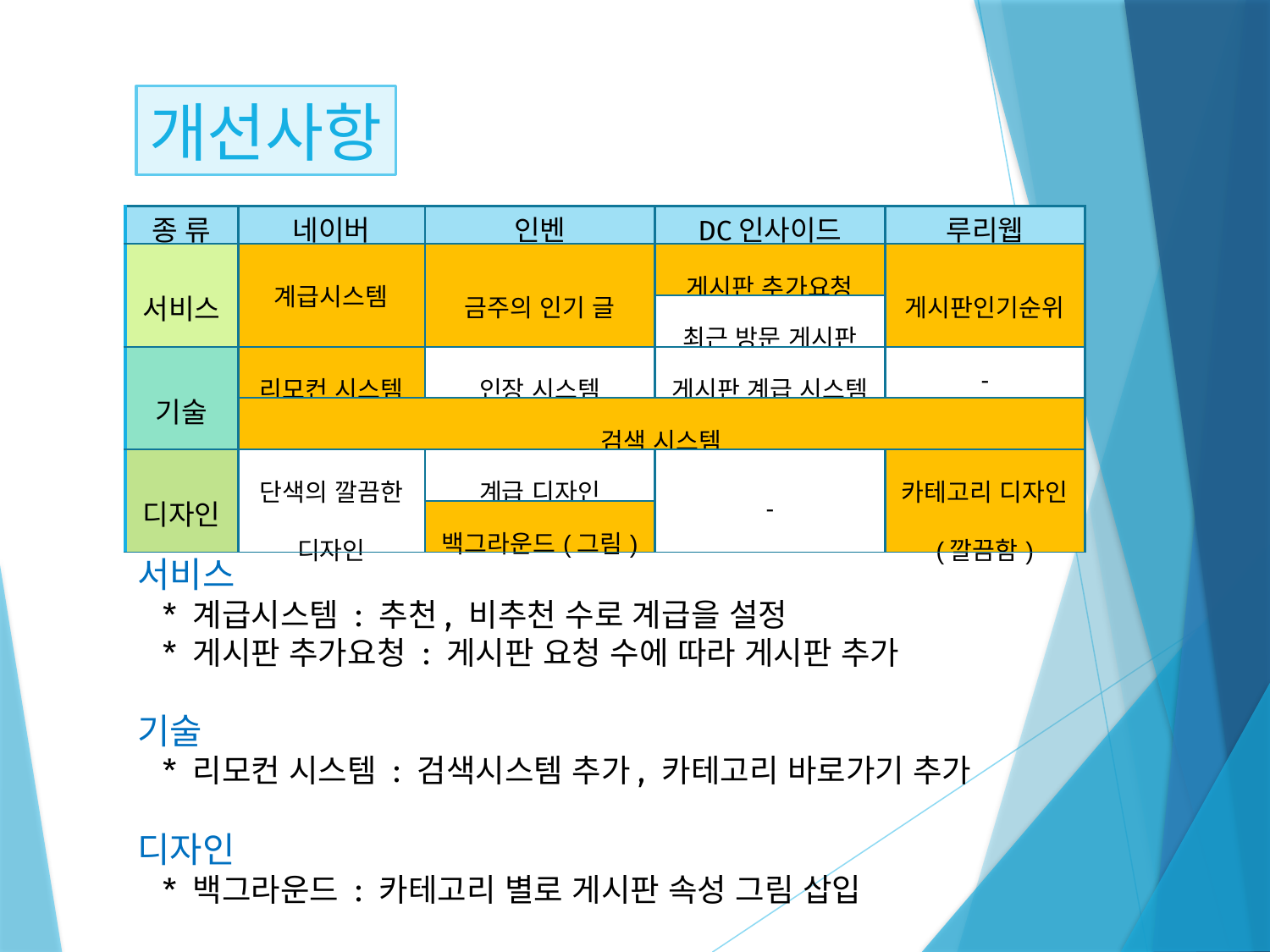

개선사항
| 종 류 | 네이버 | 인벤 | DC인사이드 | 루리웹 |
| --- | --- | --- | --- | --- |
| 서비스 | 계급시스템 | 금주의 인기 글 | 게시판 추가요청 | 게시판인기순위 |
|  |  |  | 최근 방문 게시판 |  |
| 기술 | 리모컨 시스템 | 인장 시스템 | 게시판 계급 시스템 | - |
|  | 검색 시스템 |  |  |  |
| 디자인 | 단색의 깔끔한 디자인 | 계급 디자인 | - | 카테고리 디자인 (깔끔함) |
|  |  | 백그라운드(그림) |  |  |
서비스
   * 계급시스템 : 추천, 비추천 수로 계급을 설정
   * 게시판 추가요청 : 게시판 요청 수에 따라 게시판 추가

기술
   * 리모컨 시스템 : 검색시스템 추가, 카테고리 바로가기 추가

디자인
   * 백그라운드 : 카테고리 별로 게시판 속성 그림 삽입